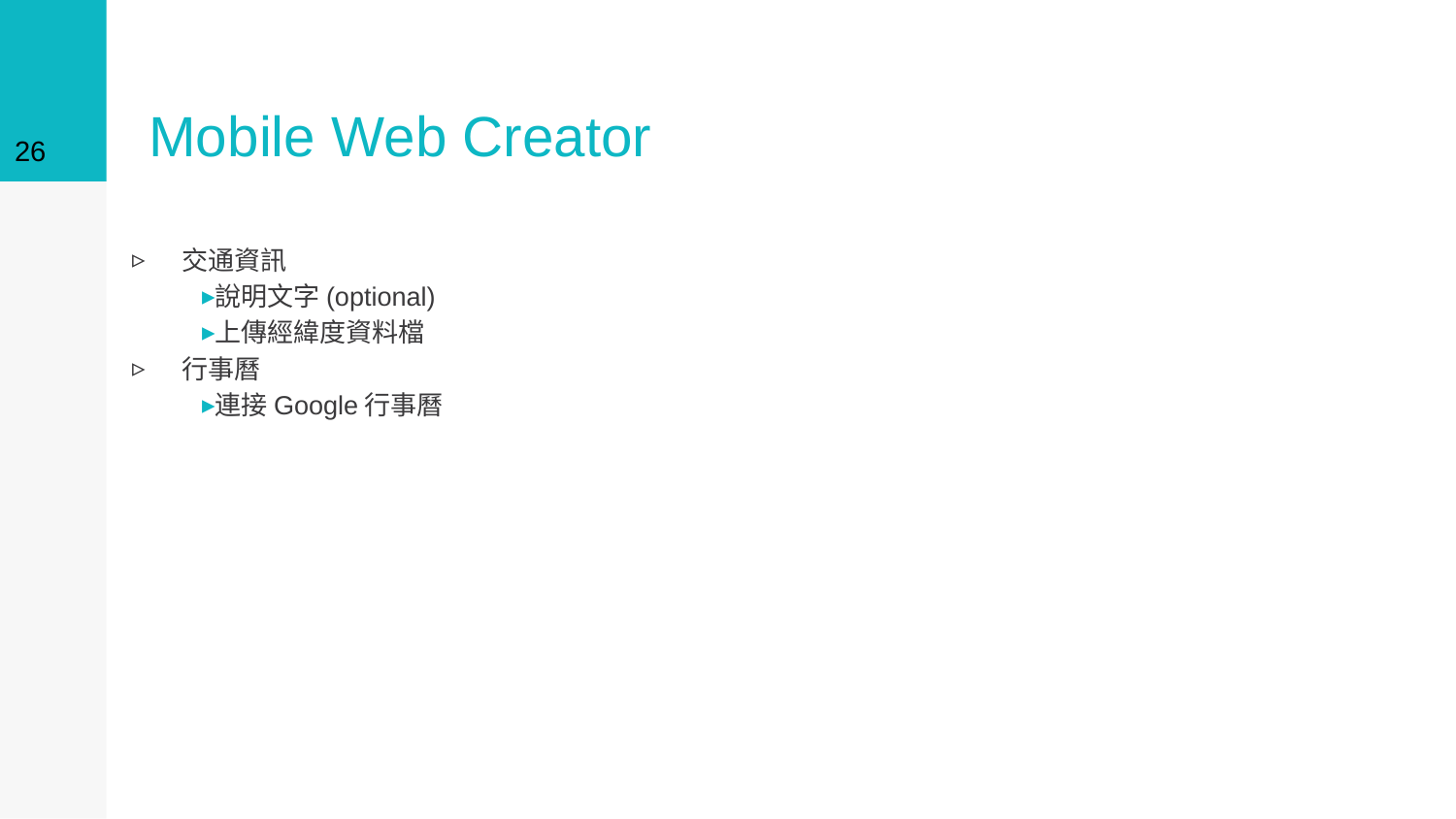

26
# Mobile Web Creator
交通資訊
說明文字(optional)
上傳經緯度資料檔
行事曆
連接Google行事曆